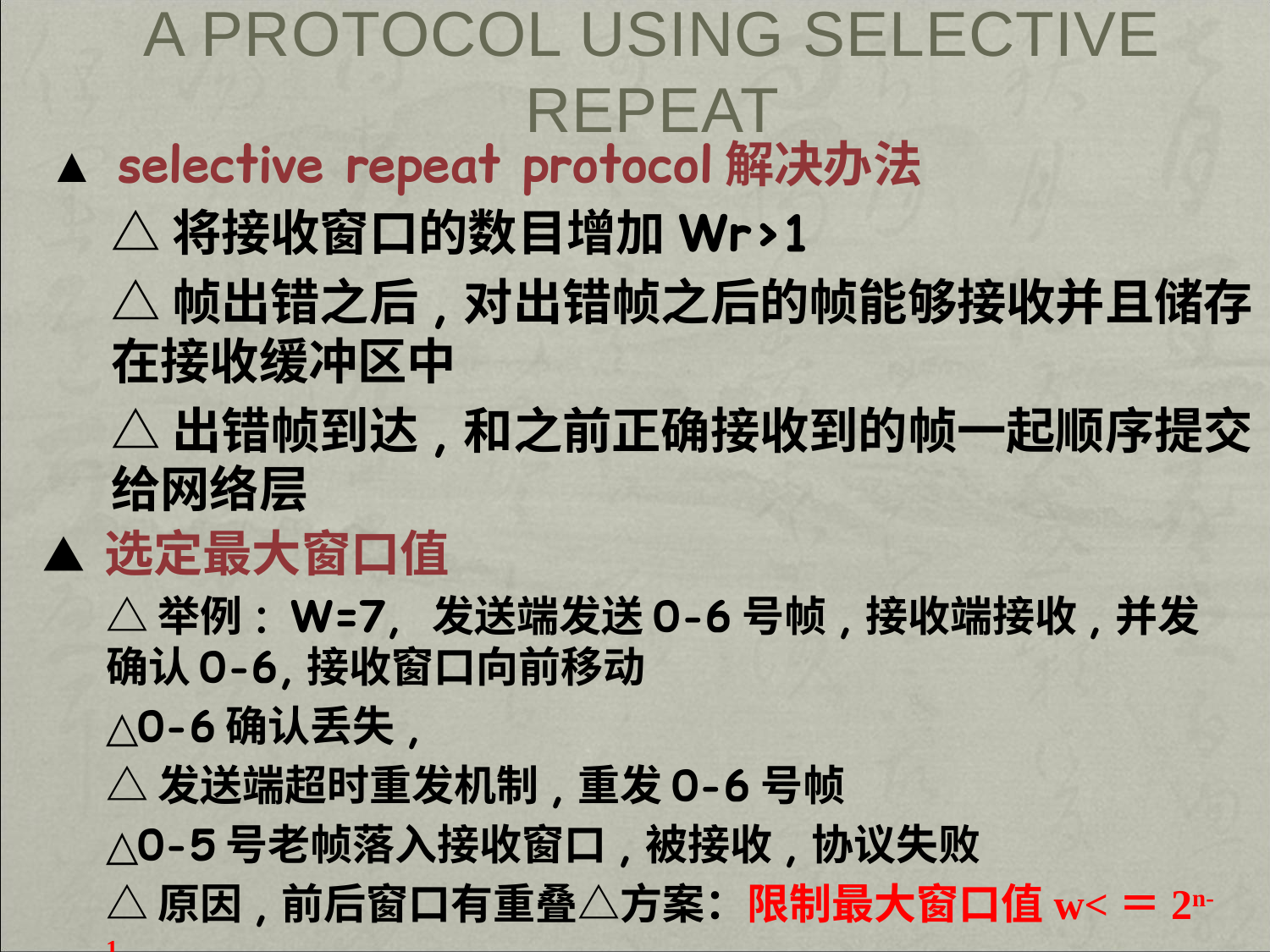

# A Protocol Using Selective Repeat
▲ selective repeat protocol解决办法
△将接收窗口的数目增加Wr>1
△帧出错之后,对出错帧之后的帧能够接收并且储存在接收缓冲区中
△出错帧到达,和之前正确接收到的帧一起顺序提交给网络层
▲ 选定最大窗口值
△举例: W=7, 发送端发送0-6号帧,接收端接收,并发确认0-6,接收窗口向前移动
△0-6确认丢失,
△发送端超时重发机制,重发0-6号帧
△0-5号老帧落入接收窗口,被接收,协议失败
△原因,前后窗口有重叠△方案：限制最大窗口值w<＝2n-1